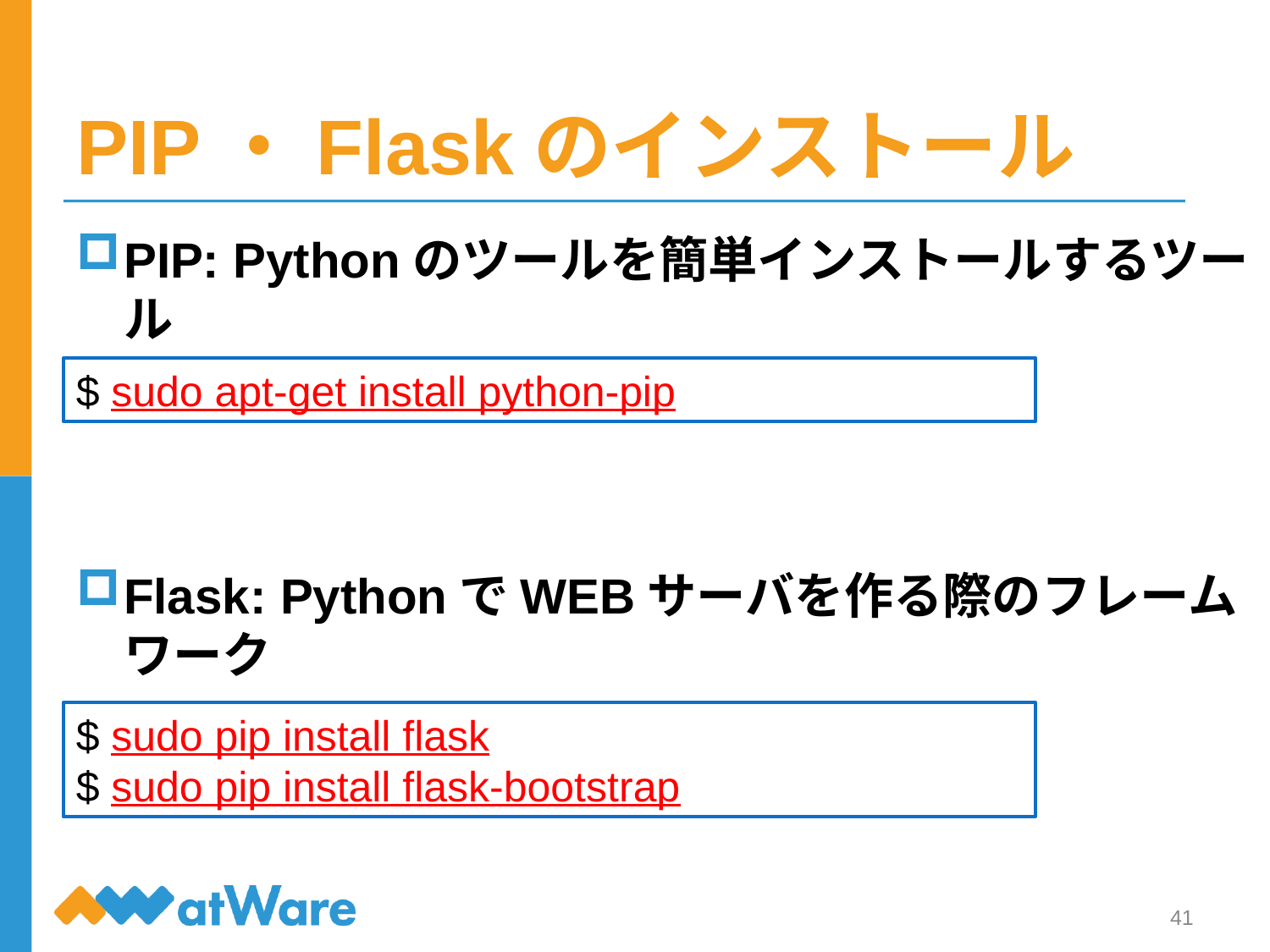

# PIP・Flaskのインストール
PIP: Pythonのツールを簡単インストールするツール

Flask: PythonでWEBサーバを作る際のフレームワーク
$ sudo apt-get install python-pip
$ sudo pip install flask
$ sudo pip install flask-bootstrap
41